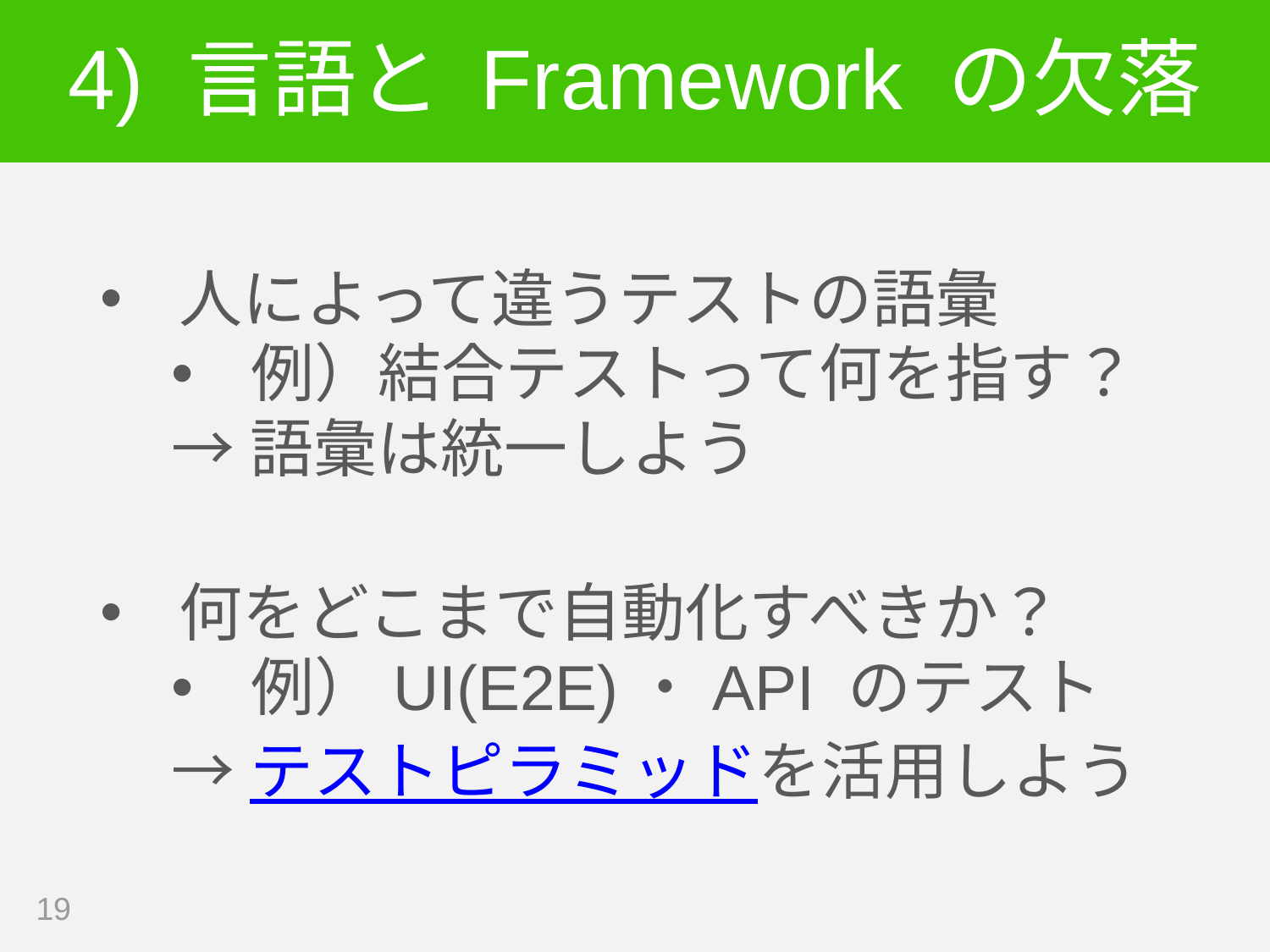

# 4) 言語と Framework の欠落
人によって違うテストの語彙
例）結合テストって何を指す？
→語彙は統一しよう

何をどこまで自動化すべきか？
例）UI(E2E)・API のテスト
→テストピラミッドを活用しよう
19